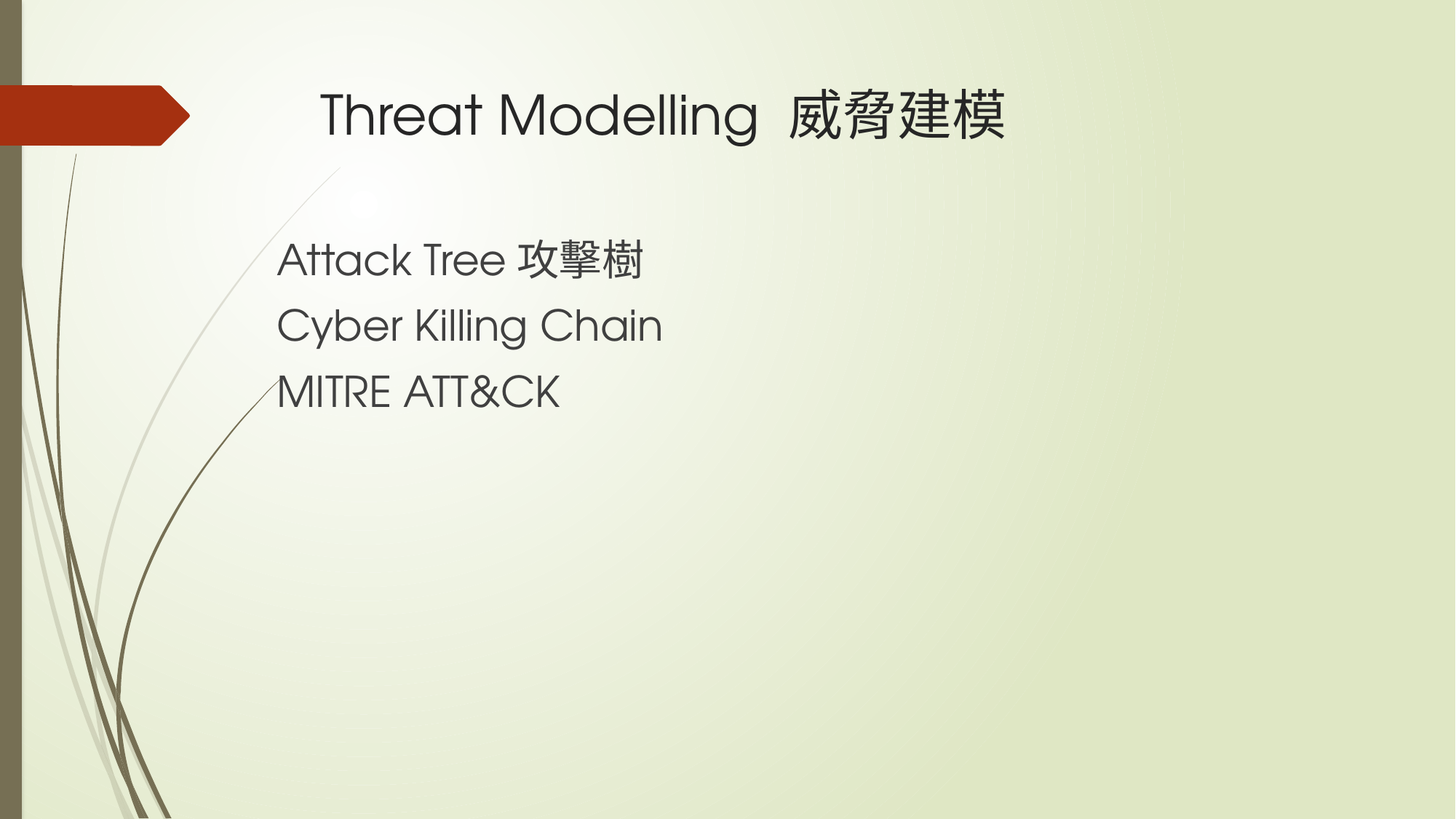

# Threat Modelling 威脅建模
Attack Tree攻擊樹
Cyber Killing Chain
MITRE ATT&CK